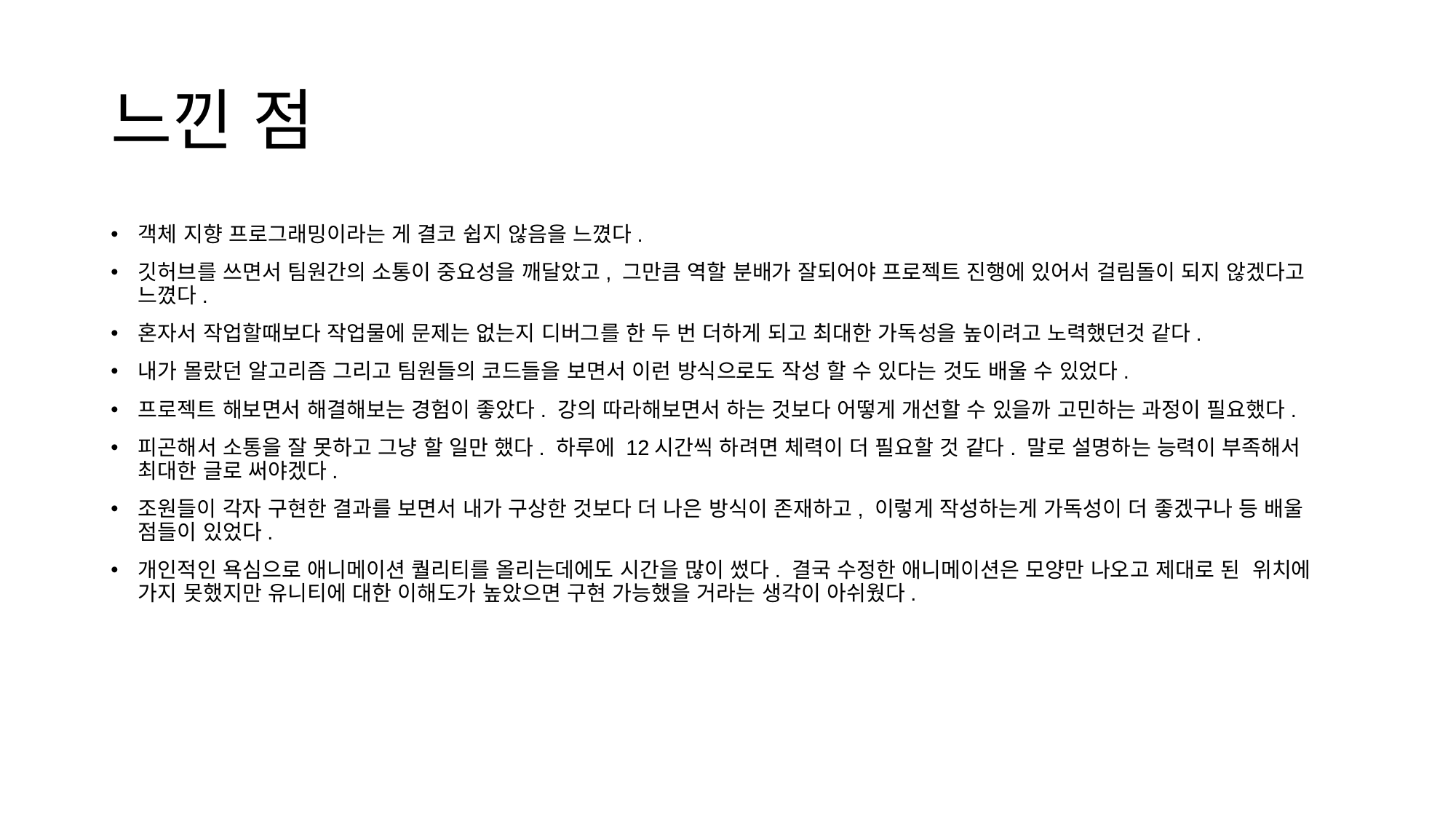

# 느낀 점
객체 지향 프로그래밍이라는 게 결코 쉽지 않음을 느꼈다.
깃허브를 쓰면서 팀원간의 소통이 중요성을 깨달았고, 그만큼 역할 분배가 잘되어야 프로젝트 진행에 있어서 걸림돌이 되지 않겠다고 느꼈다.
혼자서 작업할때보다 작업물에 문제는 없는지 디버그를 한 두 번 더하게 되고 최대한 가독성을 높이려고 노력했던것 같다.
내가 몰랐던 알고리즘 그리고 팀원들의 코드들을 보면서 이런 방식으로도 작성 할 수 있다는 것도 배울 수 있었다.
프로젝트 해보면서 해결해보는 경험이 좋았다. 강의 따라해보면서 하는 것보다 어떻게 개선할 수 있을까 고민하는 과정이 필요했다.
피곤해서 소통을 잘 못하고 그냥 할 일만 했다. 하루에 12시간씩 하려면 체력이 더 필요할 것 같다. 말로 설명하는 능력이 부족해서 최대한 글로 써야겠다.
조원들이 각자 구현한 결과를 보면서 내가 구상한 것보다 더 나은 방식이 존재하고, 이렇게 작성하는게 가독성이 더 좋겠구나 등 배울 점들이 있었다.
개인적인 욕심으로 애니메이션 퀄리티를 올리는데에도 시간을 많이 썼다. 결국 수정한 애니메이션은 모양만 나오고 제대로 된  위치에 가지 못했지만 유니티에 대한 이해도가 높았으면 구현 가능했을 거라는 생각이 아쉬웠다.